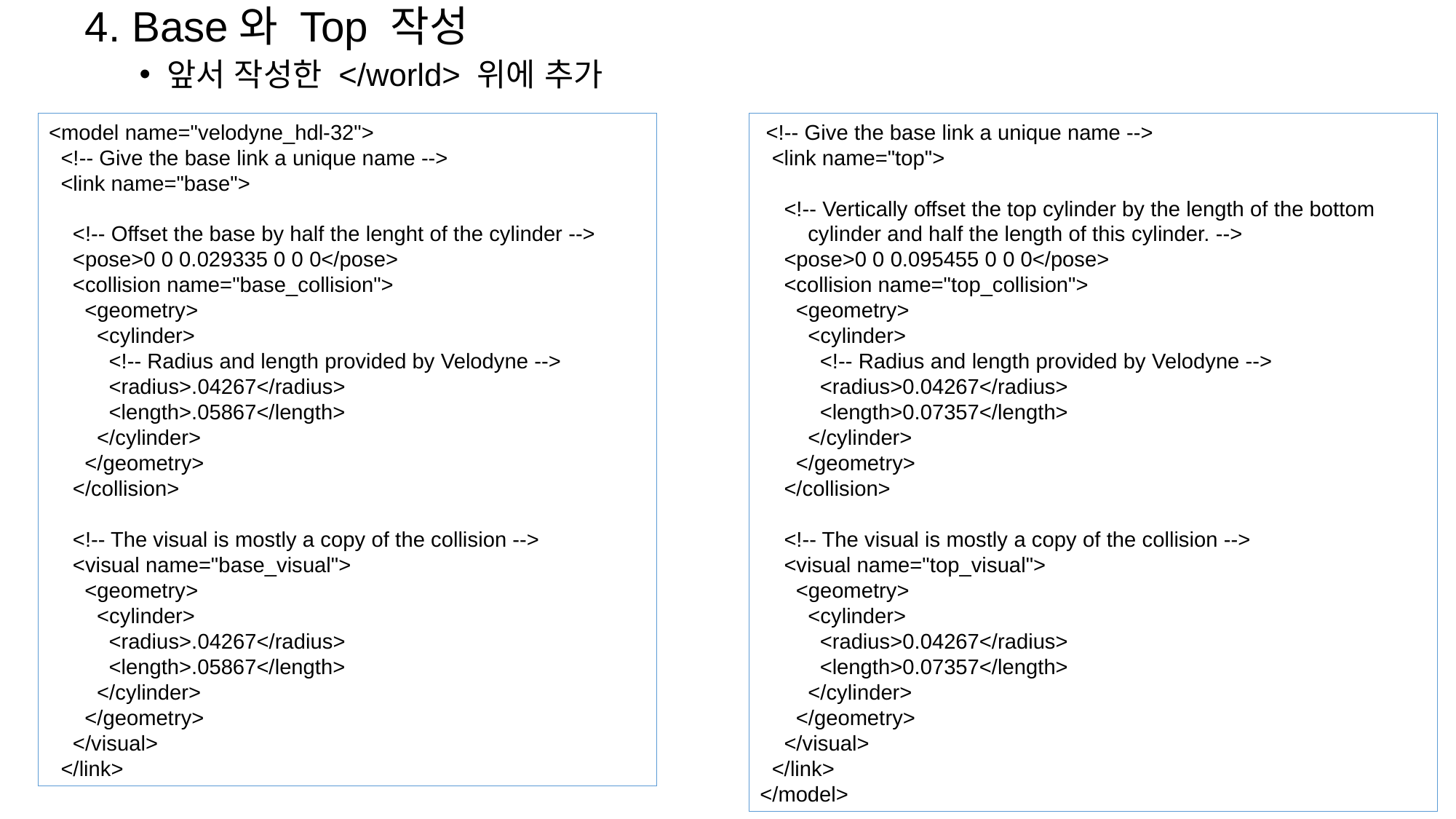

4. Base와 Top 작성
앞서 작성한 </world> 위에 추가
<model name="velodyne_hdl-32">
  <!-- Give the base link a unique name -->
  <link name="base">

    <!-- Offset the base by half the lenght of the cylinder -->
    <pose>0 0 0.029335 0 0 0</pose>
    <collision name="base_collision">
      <geometry>
        <cylinder>
          <!-- Radius and length provided by Velodyne -->
          <radius>.04267</radius>
          <length>.05867</length>
        </cylinder>
      </geometry>
    </collision>

    <!-- The visual is mostly a copy of the collision -->
    <visual name="base_visual">
      <geometry>
        <cylinder>
          <radius>.04267</radius>
          <length>.05867</length>
        </cylinder>
      </geometry>
    </visual>
  </link>
 <!-- Give the base link a unique name -->
  <link name="top">

    <!-- Vertically offset the top cylinder by the length of the bottom
        cylinder and half the length of this cylinder. -->
    <pose>0 0 0.095455 0 0 0</pose>
    <collision name="top_collision">
      <geometry>
        <cylinder>
          <!-- Radius and length provided by Velodyne -->
          <radius>0.04267</radius>
          <length>0.07357</length>
        </cylinder>
      </geometry>
    </collision>

    <!-- The visual is mostly a copy of the collision -->
    <visual name="top_visual">
      <geometry>
        <cylinder>
          <radius>0.04267</radius>
          <length>0.07357</length>
        </cylinder>
      </geometry>
    </visual>
  </link>
</model>